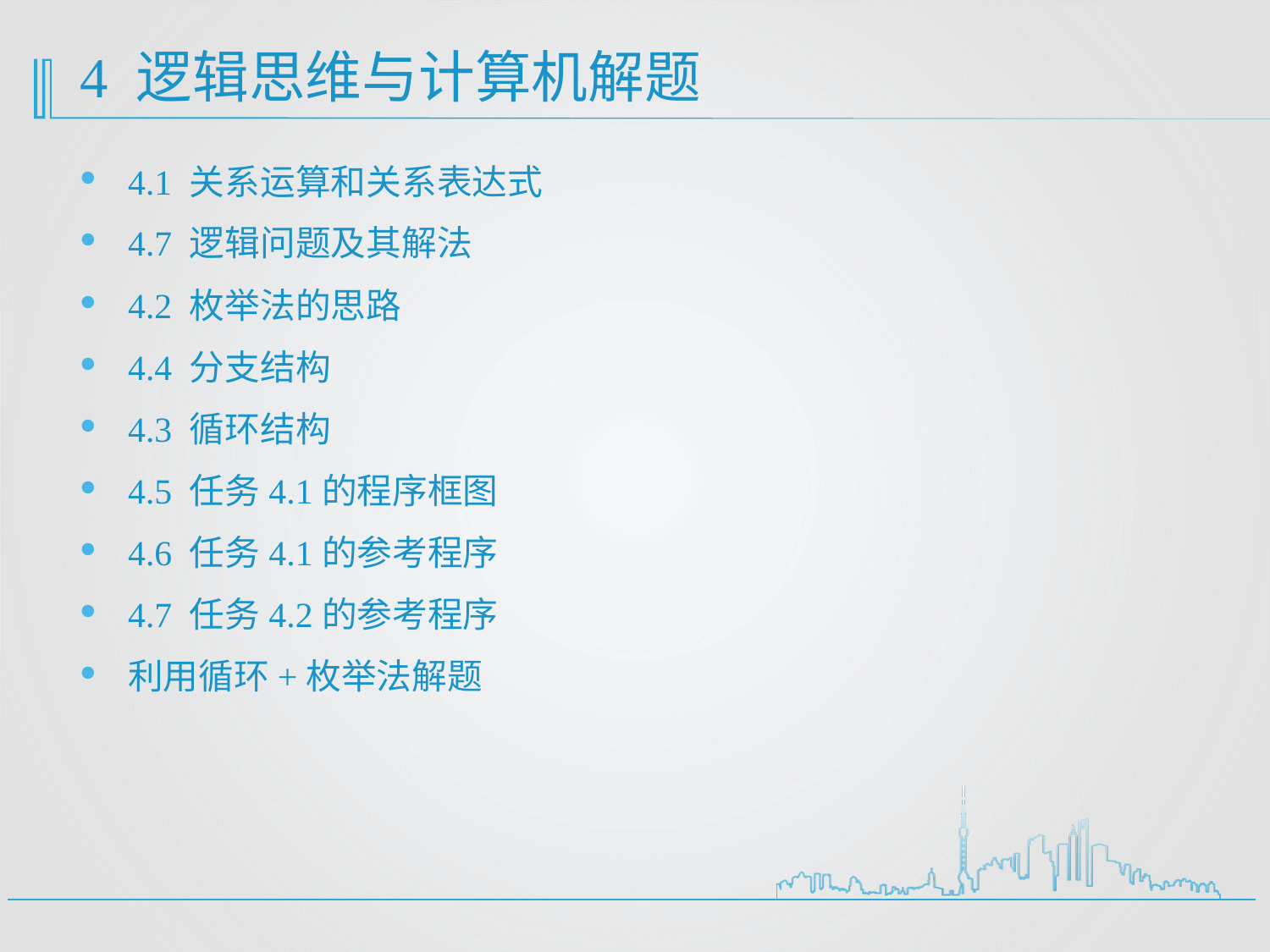

# 4 逻辑思维与计算机解题
4.1 关系运算和关系表达式
4.7 逻辑问题及其解法
4.2 枚举法的思路
4.4 分支结构
4.3 循环结构
4.5 任务4.1的程序框图
4.6 任务4.1的参考程序
4.7 任务4.2的参考程序
利用循环+枚举法解题